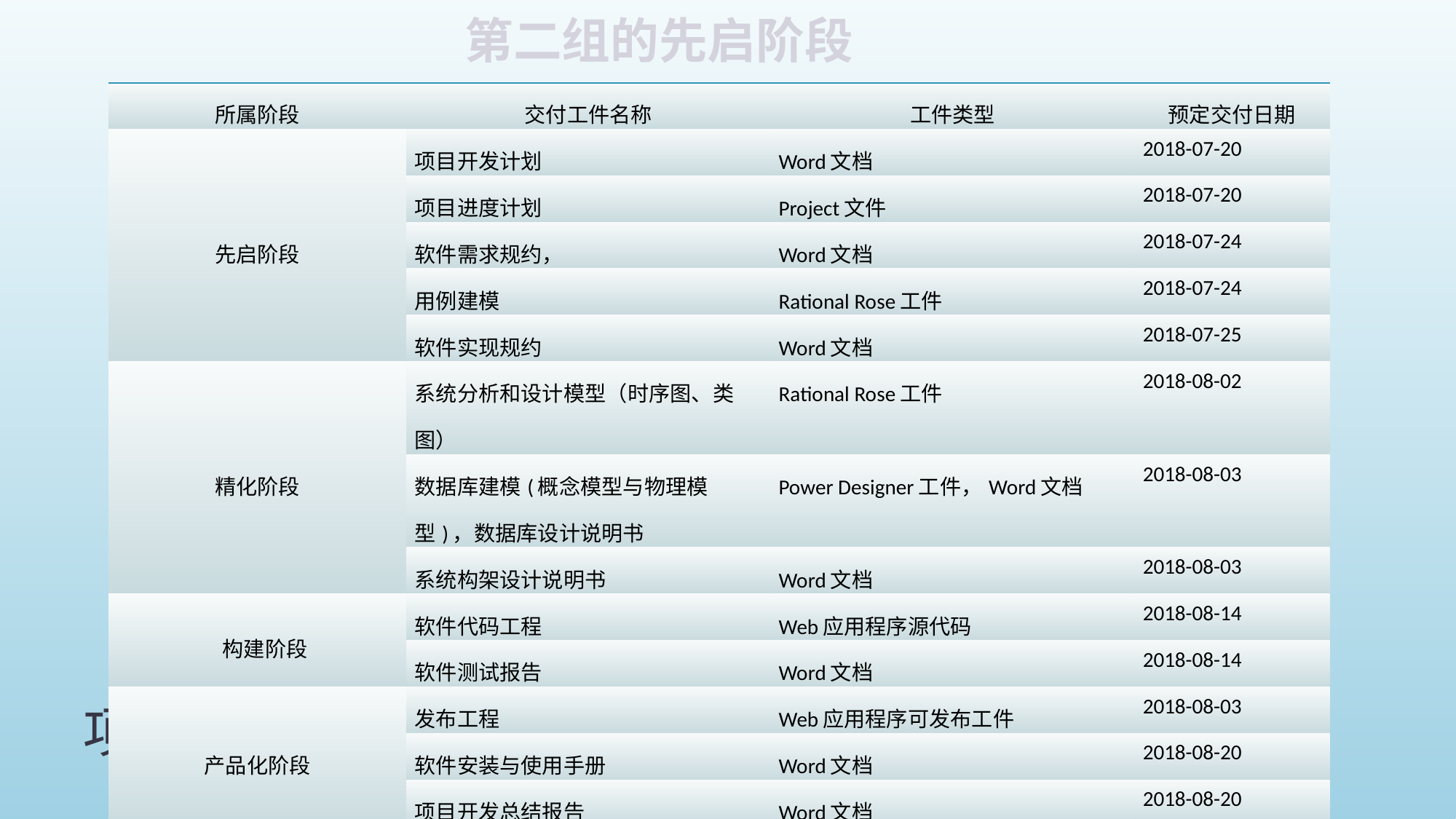

第二组的先启阶段
| 所属阶段 | 交付工件名称 | 工件类型 | 预定交付日期 |
| --- | --- | --- | --- |
| 先启阶段 | 项目开发计划 | Word文档 | 2018-07-20 |
|  | 项目进度计划 | Project文件 | 2018-07-20 |
|  | 软件需求规约， | Word文档 | 2018-07-24 |
|  | 用例建模 | Rational Rose工件 | 2018-07-24 |
|  | 软件实现规约 | Word文档 | 2018-07-25 |
| 精化阶段 | 系统分析和设计模型（时序图、类图） | Rational Rose工件 | 2018-08-02 |
|  | 数据库建模(概念模型与物理模型)，数据库设计说明书 | Power Designer工件，Word文档 | 2018-08-03 |
|  | 系统构架设计说明书 | Word文档 | 2018-08-03 |
| 构建阶段 | 软件代码工程 | Web应用程序源代码 | 2018-08-14 |
|  | 软件测试报告 | Word文档 | 2018-08-14 |
| 产品化阶段 | 发布工程 | Web应用程序可发布工件 | 2018-08-03 |
|  | 软件安装与使用手册 | Word文档 | 2018-08-20 |
|  | 项目开发总结报告 | Word文档 | 2018-08-20 |
| 整个开发过程 | 项目阶段评审报告 | Word文档 |  |
# 项目开发计划    预定交付的产品